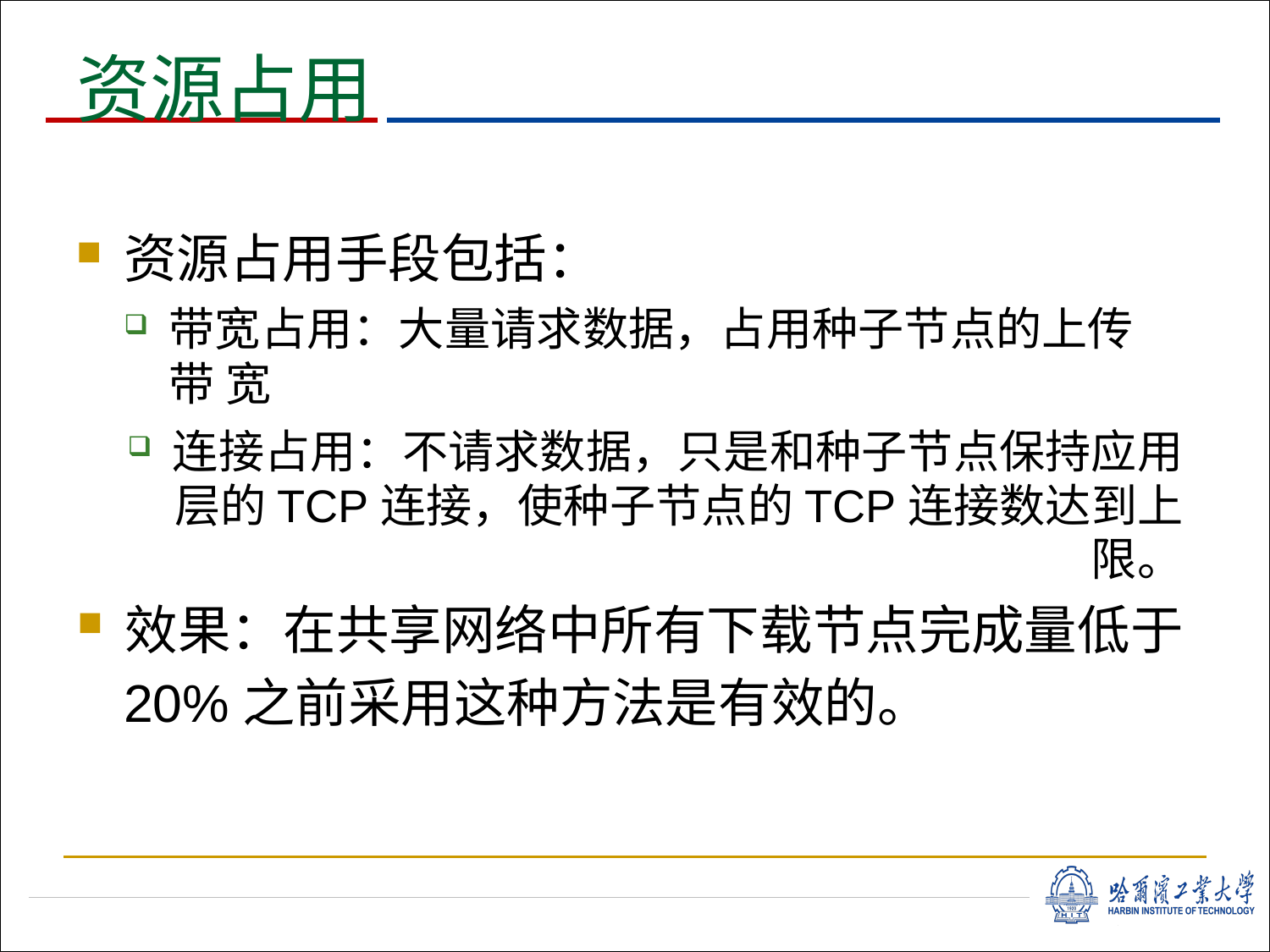

# 资源占用
资源占用手段包括：
带宽占用：大量请求数据，占用种子节点的上传带 宽
连接占用：不请求数据，只是和种子节点保持应用 层的TCP连接，使种子节点的TCP连接数达到上限。
效果：在共享网络中所有下载节点完成量低于
20%之前采用这种方法是有效的。